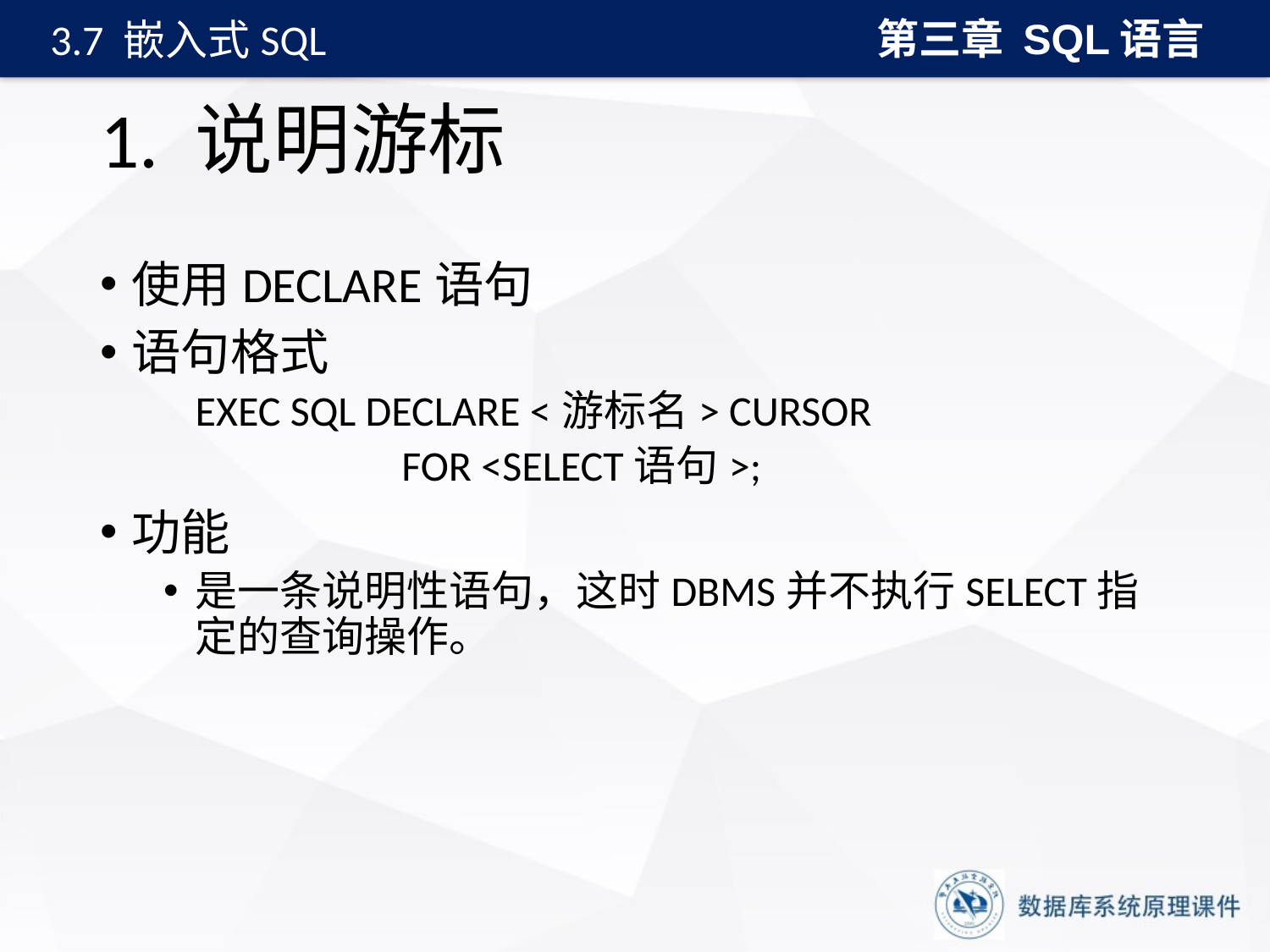

第三章 SQL语言
3.7 嵌入式SQL
# 1. 说明游标
使用DECLARE语句
语句格式
	EXEC SQL DECLARE <游标名> CURSOR
                         FOR <SELECT语句>;
功能
是一条说明性语句，这时DBMS并不执行SELECT指定的查询操作。